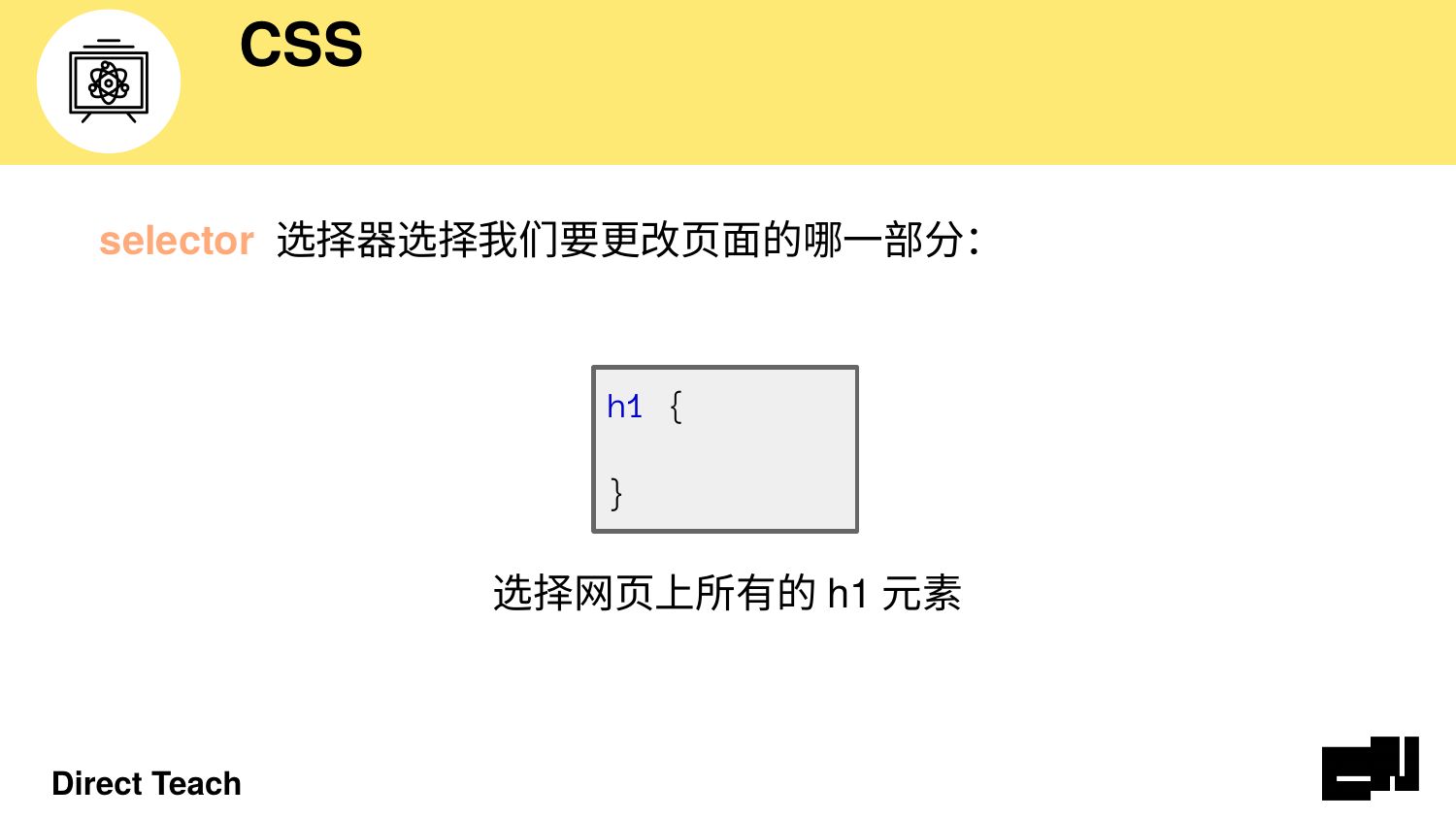

# CSS
selector 选择器选择我们要更改页面的哪一部分：

h1 {

}
选择网页上所有的h1元素